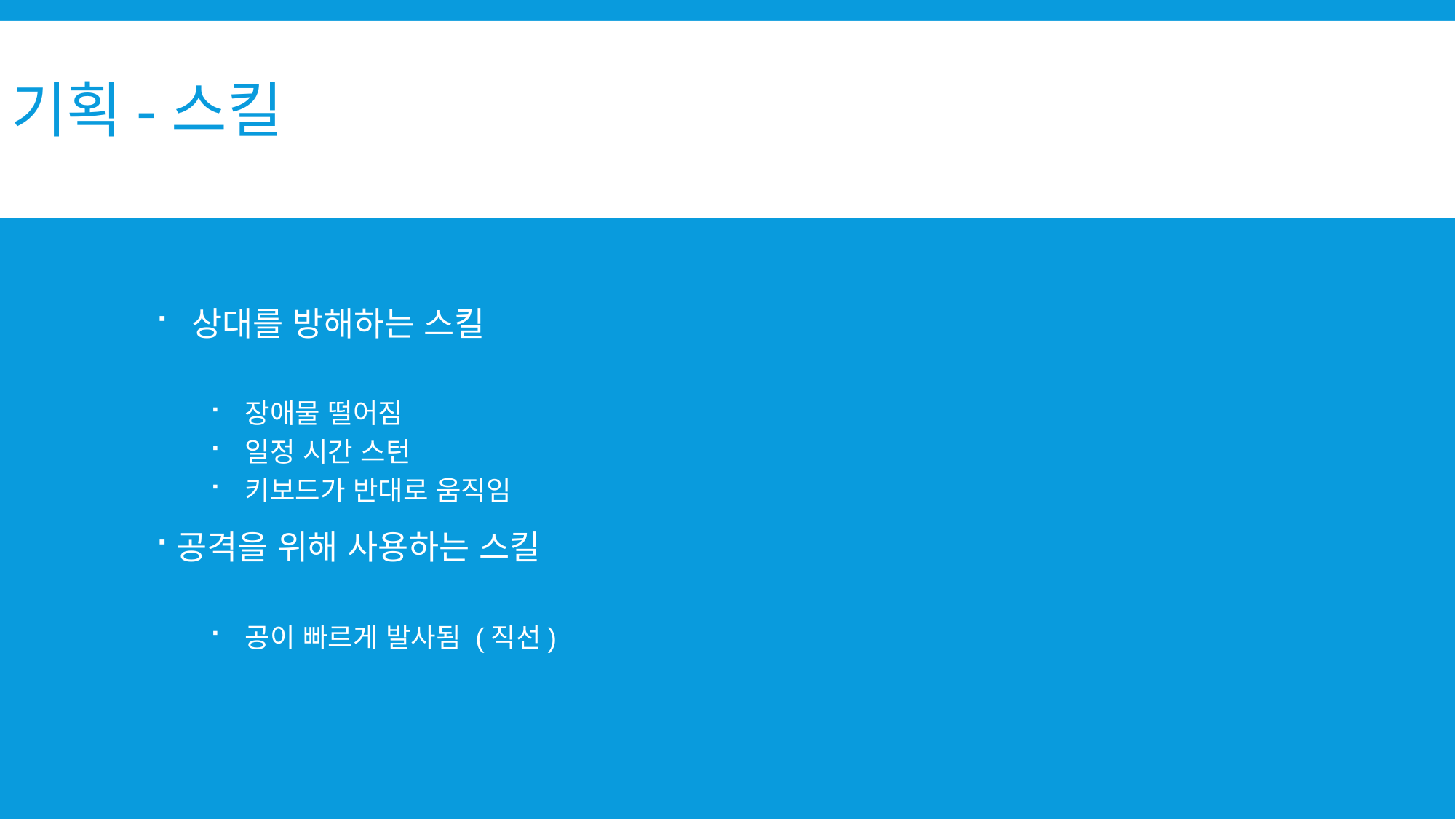

# 기획-스킬

 상대를 방해하는 스킬

 장애물 떨어짐
 일정 시간 스턴
 키보드가 반대로 움직임
공격을 위해 사용하는 스킬

 공이 빠르게 발사됨 (직선)